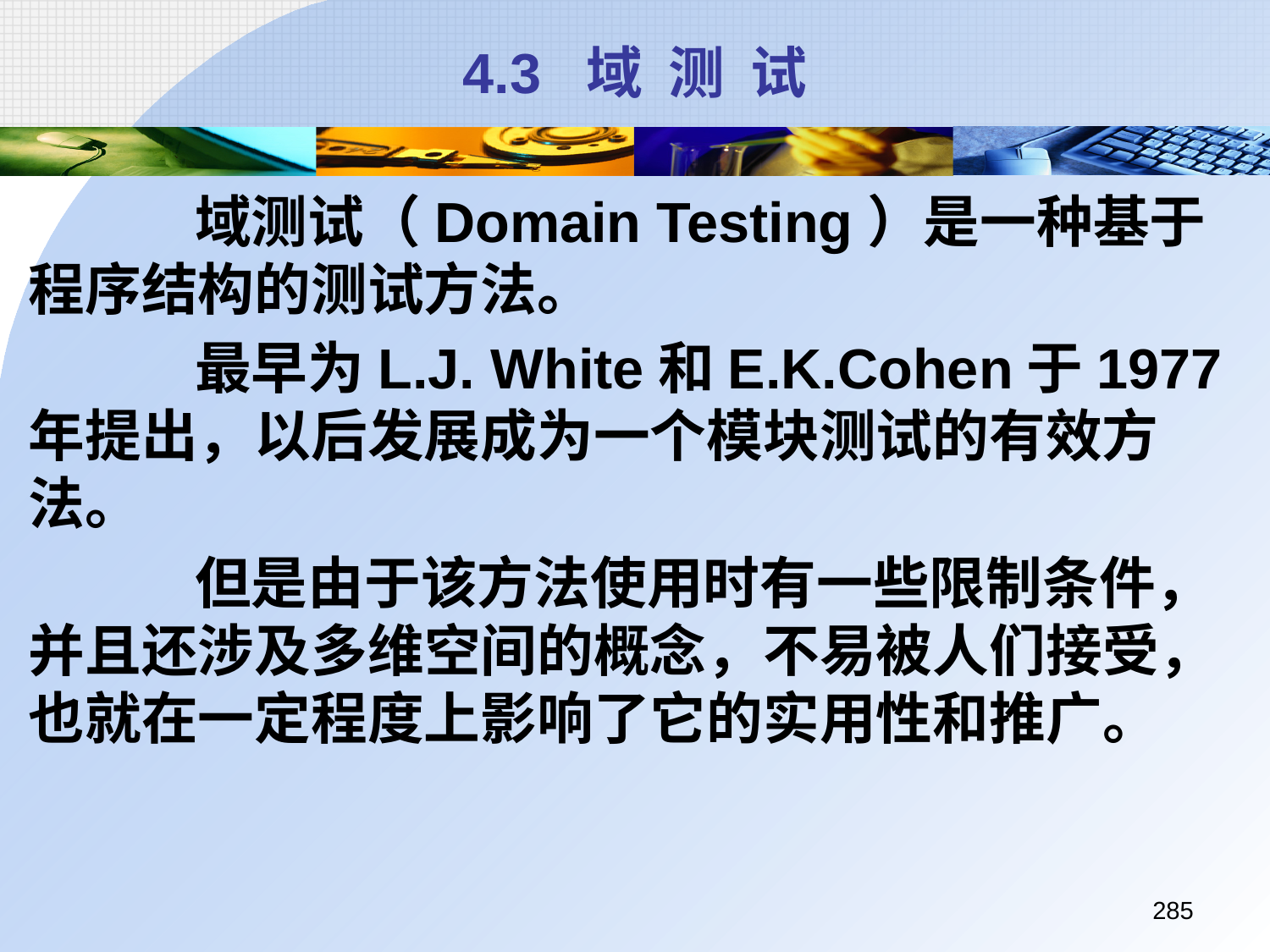

# 4.3  域  测  试
		  域测试（Domain Testing）是一种基于程序结构的测试方法。
		  最早为L.J. White和E.K.Cohen于1977年提出，以后发展成为一个模块测试的有效方法。
		  但是由于该方法使用时有一些限制条件，并且还涉及多维空间的概念，不易被人们接受，也就在一定程度上影响了它的实用性和推广。

285